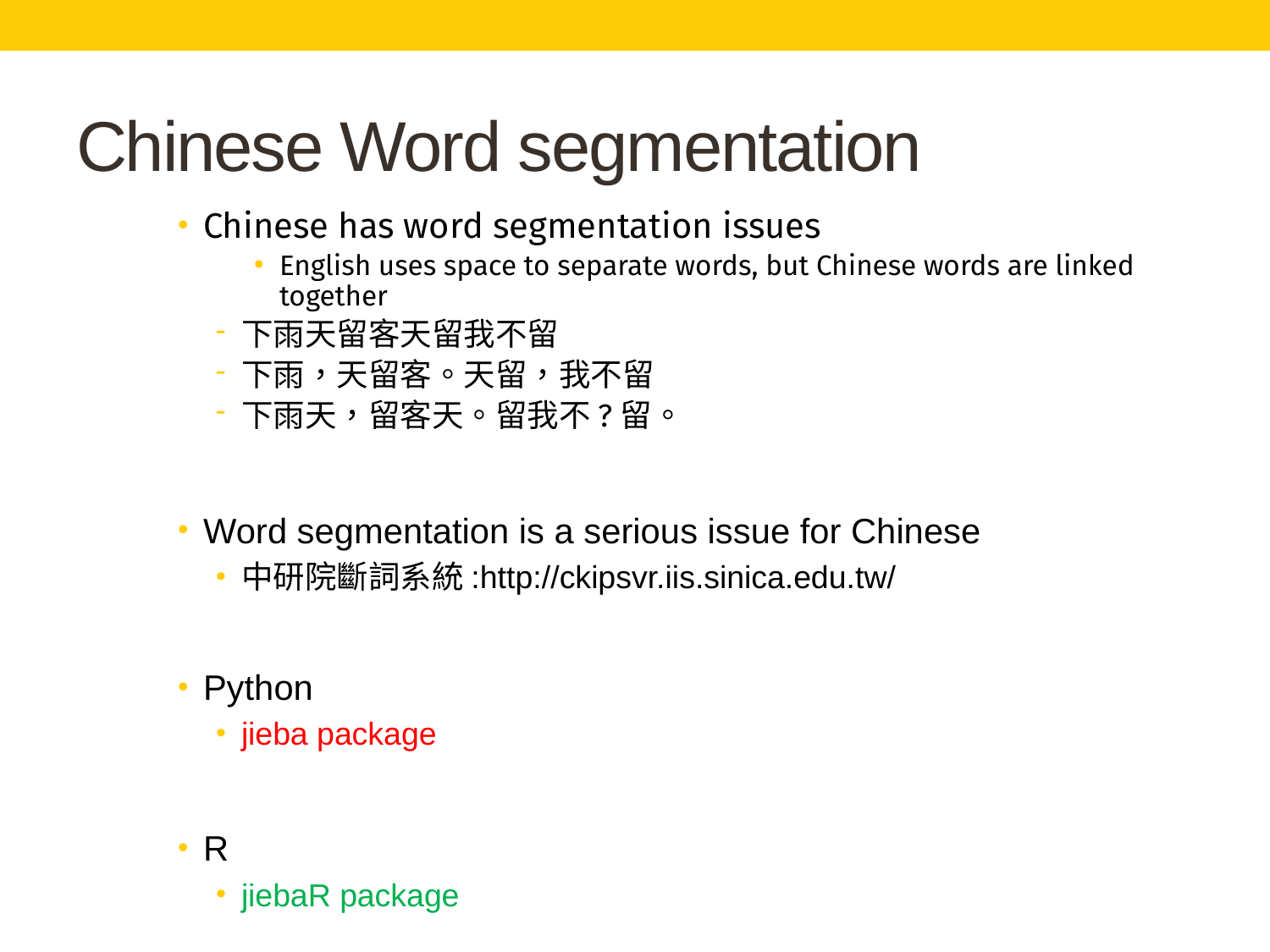

# Chinese Word segmentation
Chinese has word segmentation issues
English uses space to separate words, but Chinese words are linked together
下雨天留客天留我不留
下雨，天留客。天留，我不留
下雨天，留客天。留我不?留。

Word segmentation is a serious issue for Chinese
中研院斷詞系統:http://ckipsvr.iis.sinica.edu.tw/

Python
jieba package

R
jiebaR package